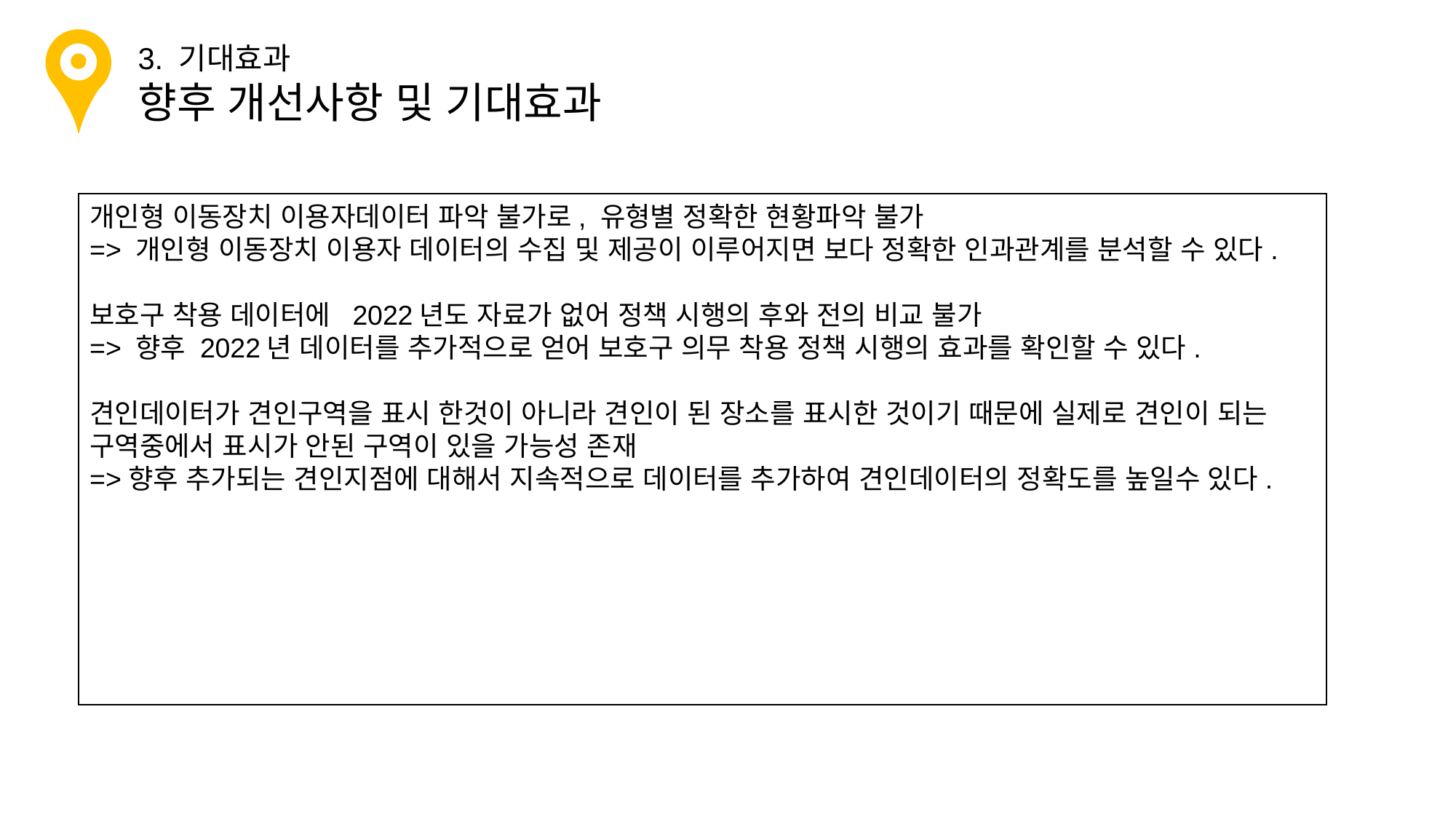

3. 기대효과
향후 개선사항 및 기대효과
개인형 이동장치 이용자데이터 파악 불가로, 유형별 정확한 현황파악 불가
=> 개인형 이동장치 이용자 데이터의 수집 및 제공이 이루어지면 보다 정확한 인과관계를 분석할 수 있다.

보호구 착용 데이터에  2022년도 자료가 없어 정책 시행의 후와 전의 비교 불가
=> 향후 2022년 데이터를 추가적으로 얻어 보호구 의무 착용 정책 시행의 효과를 확인할 수 있다.

견인데이터가 견인구역을 표시 한것이 아니라 견인이 된 장소를 표시한 것이기 때문에 실제로 견인이 되는 구역중에서 표시가 안된 구역이 있을 가능성 존재
=>향후 추가되는 견인지점에 대해서 지속적으로 데이터를 추가하여 견인데이터의 정확도를 높일수 있다.